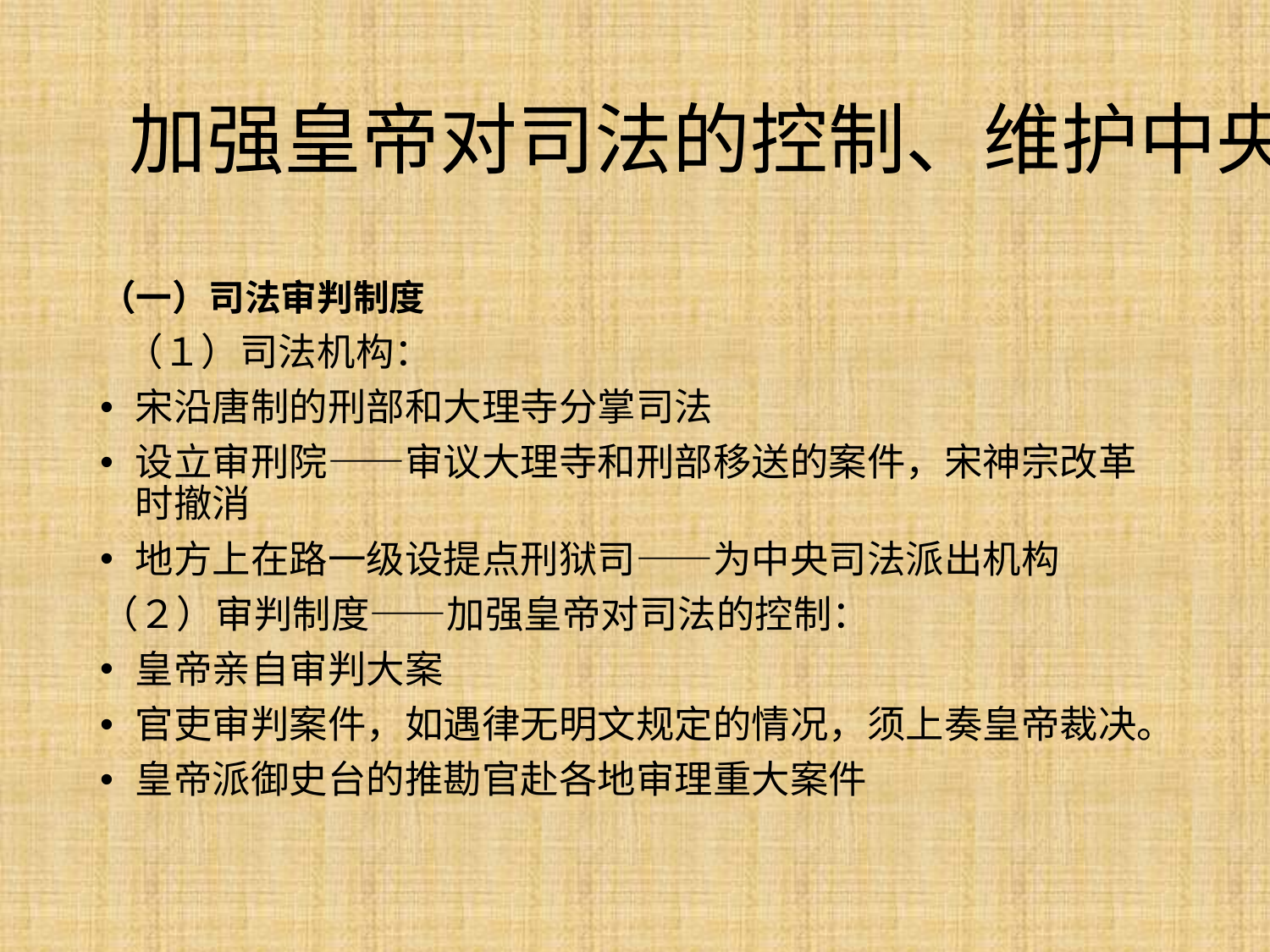

# 加强皇帝对司法的控制、维护中央集权
（一）司法审判制度
  （１）司法机构：
宋沿唐制的刑部和大理寺分掌司法
设立审刑院——审议大理寺和刑部移送的案件，宋神宗改革时撤消
地方上在路一级设提点刑狱司——为中央司法派出机构
（２）审判制度——加强皇帝对司法的控制：
皇帝亲自审判大案
官吏审判案件，如遇律无明文规定的情况，须上奏皇帝裁决。
皇帝派御史台的推勘官赴各地审理重大案件